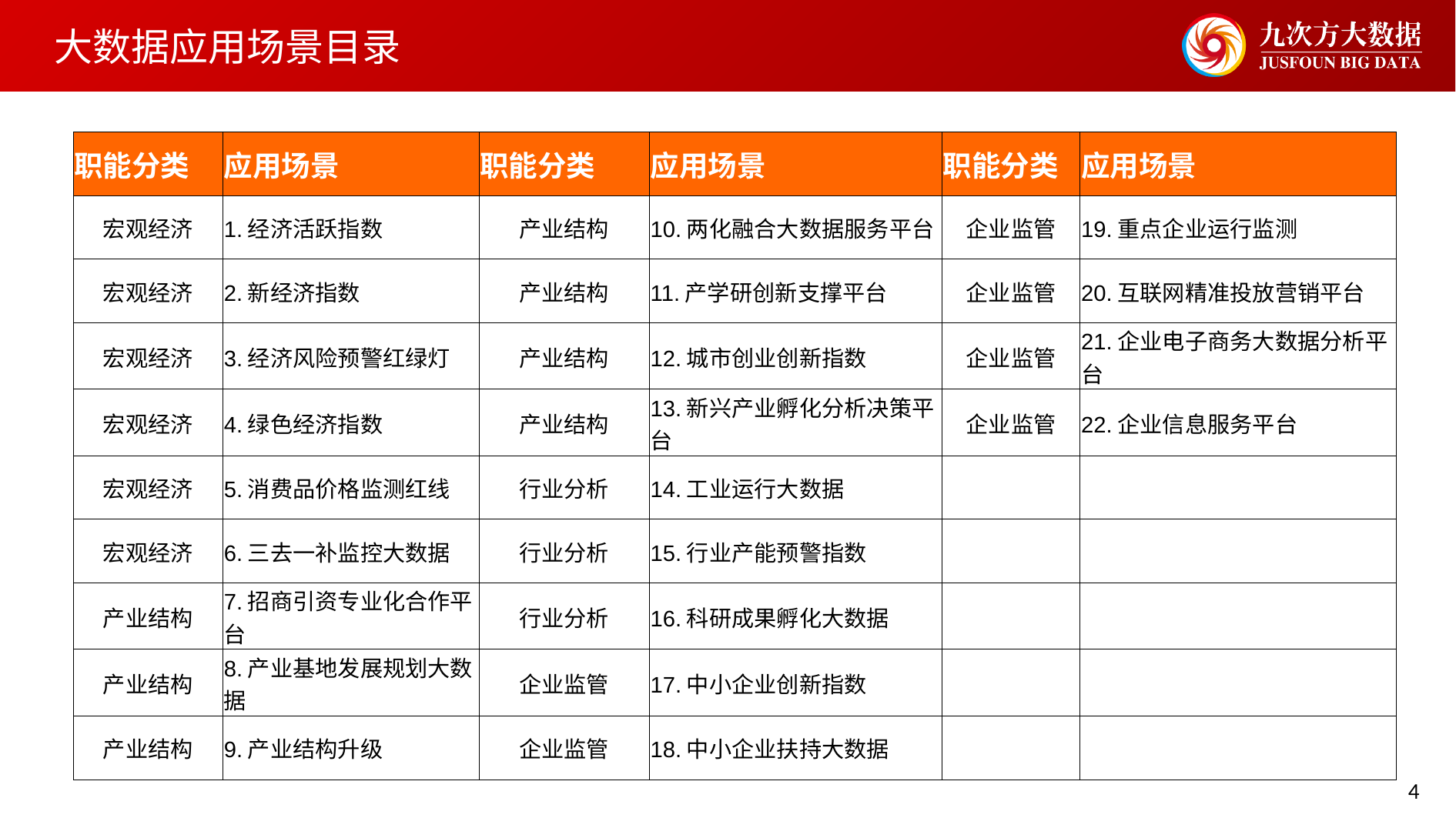

大数据应用场景目录
| 职能分类 | 应用场景 | 职能分类 | 应用场景 | 职能分类 | 应用场景 |
| --- | --- | --- | --- | --- | --- |
| 宏观经济 | 1.经济活跃指数 | 产业结构 | 10.两化融合大数据服务平台 | 企业监管 | 19.重点企业运行监测 |
| 宏观经济 | 2.新经济指数 | 产业结构 | 11.产学研创新支撑平台 | 企业监管 | 20.互联网精准投放营销平台 |
| 宏观经济 | 3.经济风险预警红绿灯 | 产业结构 | 12.城市创业创新指数 | 企业监管 | 21.企业电子商务大数据分析平台 |
| 宏观经济 | 4.绿色经济指数 | 产业结构 | 13.新兴产业孵化分析决策平台 | 企业监管 | 22.企业信息服务平台 |
| 宏观经济 | 5.消费品价格监测红线 | 行业分析 | 14.工业运行大数据 |  |  |
| 宏观经济 | 6.三去一补监控大数据 | 行业分析 | 15.行业产能预警指数 |  |  |
| 产业结构 | 7.招商引资专业化合作平台 | 行业分析 | 16.科研成果孵化大数据 |  |  |
| 产业结构 | 8.产业基地发展规划大数据 | 企业监管 | 17.中小企业创新指数 |  |  |
| 产业结构 | 9.产业结构升级 | 企业监管 | 18.中小企业扶持大数据 |  |  |
4